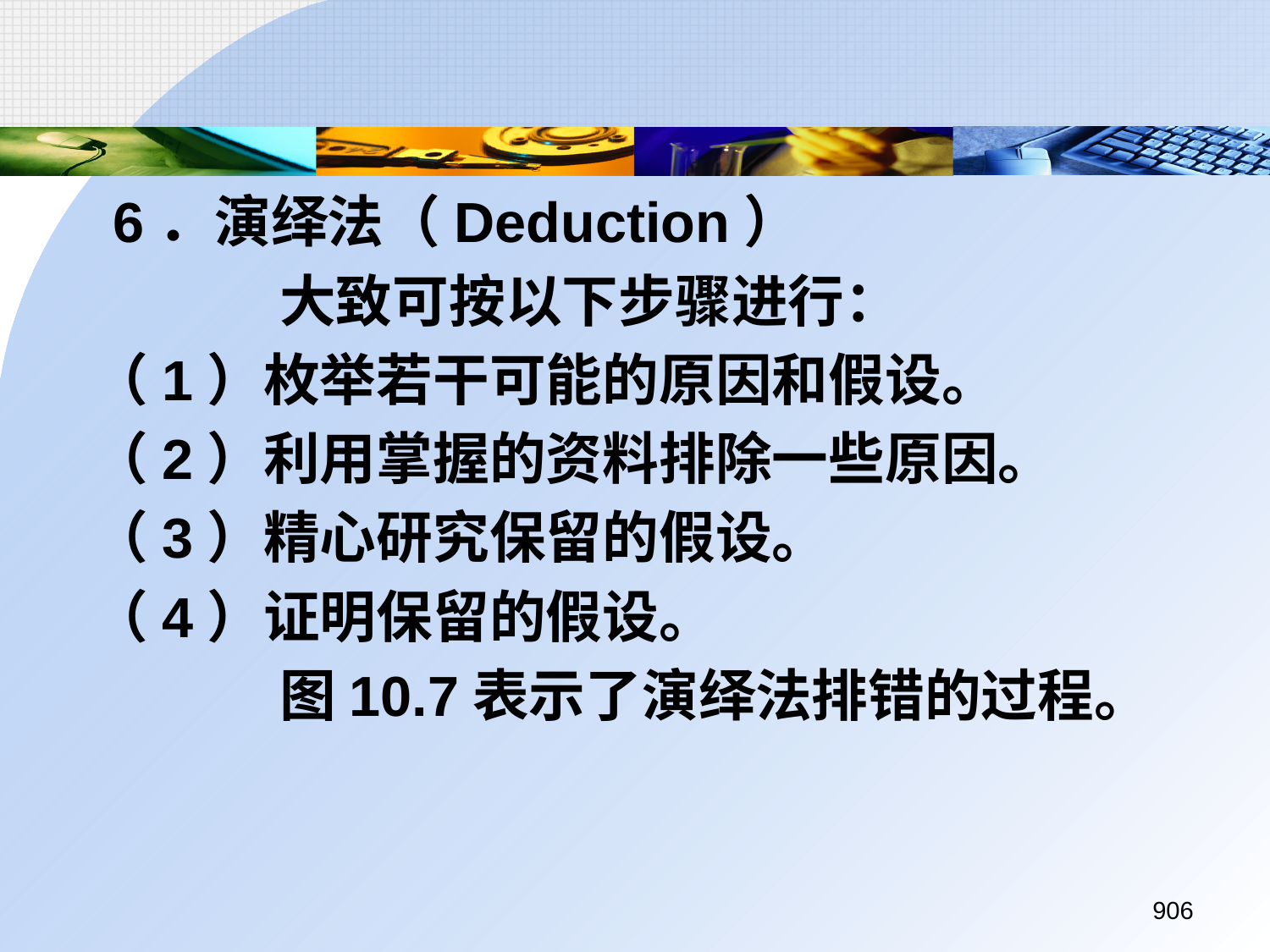

6．演绎法（Deduction）
		  大致可按以下步骤进行：
 （1）枚举若干可能的原因和假设。
 （2）利用掌握的资料排除一些原因。
 （3）精心研究保留的假设。
 （4）证明保留的假设。
		  图10.7表示了演绎法排错的过程。

906